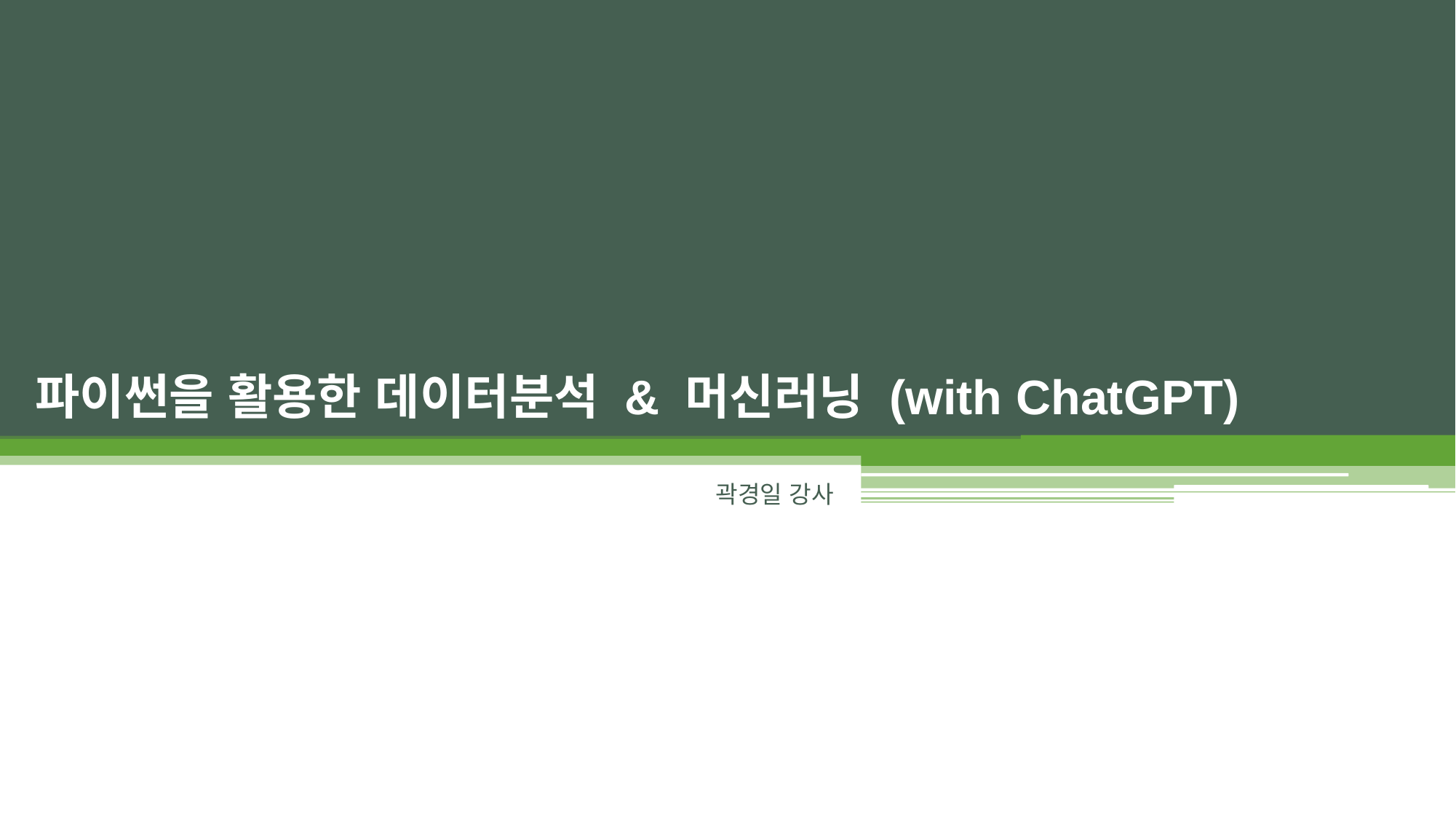

# 파이썬을 활용한 데이터분석 & 머신러닝 (with ChatGPT)
곽경일 강사